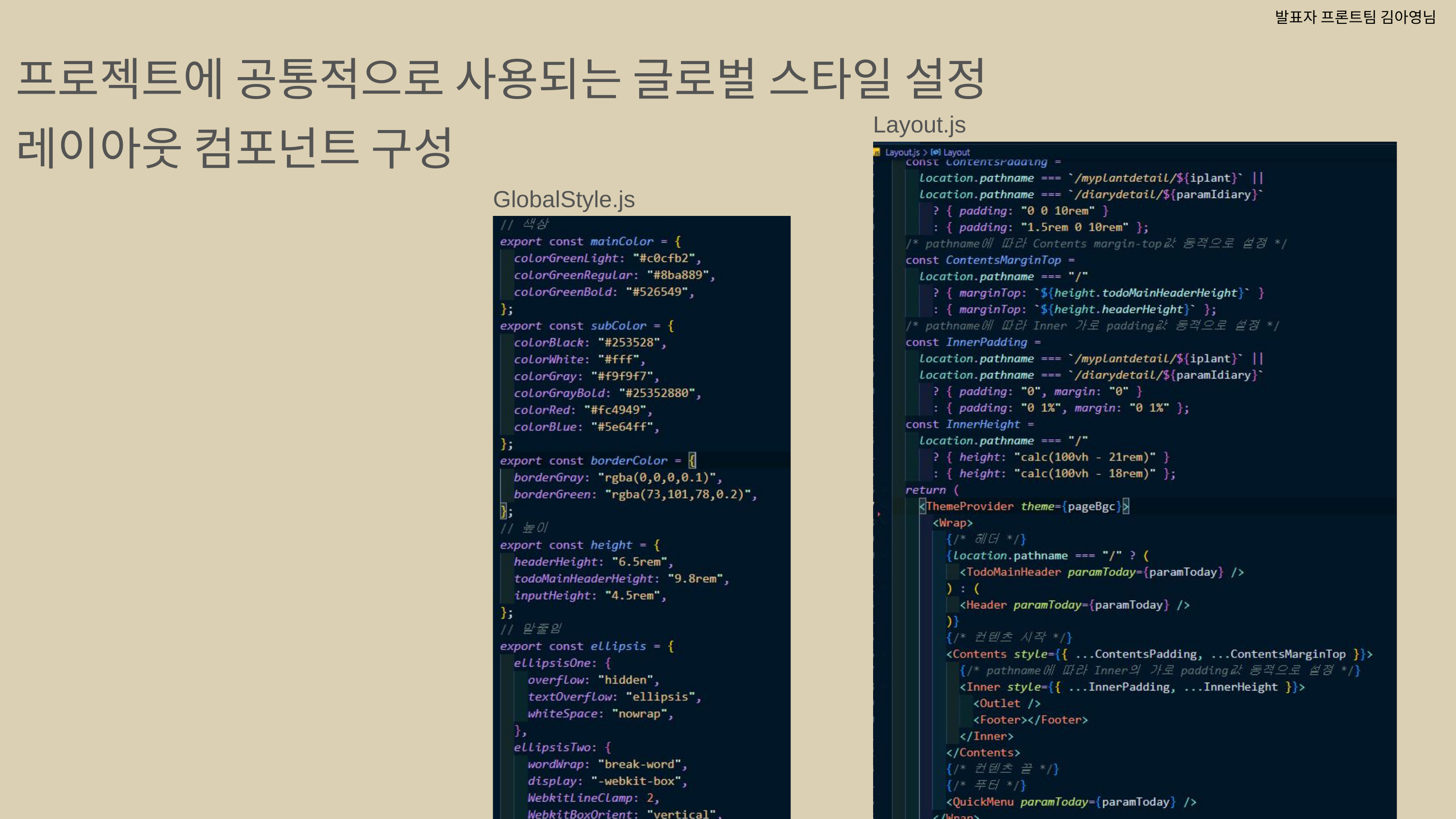

발표자 프론트팀 김아영님
프로젝트에 공통적으로 사용되는 글로벌 스타일 설정
레이아웃 컴포넌트 구성

Layout.js

GlobalStyle.js